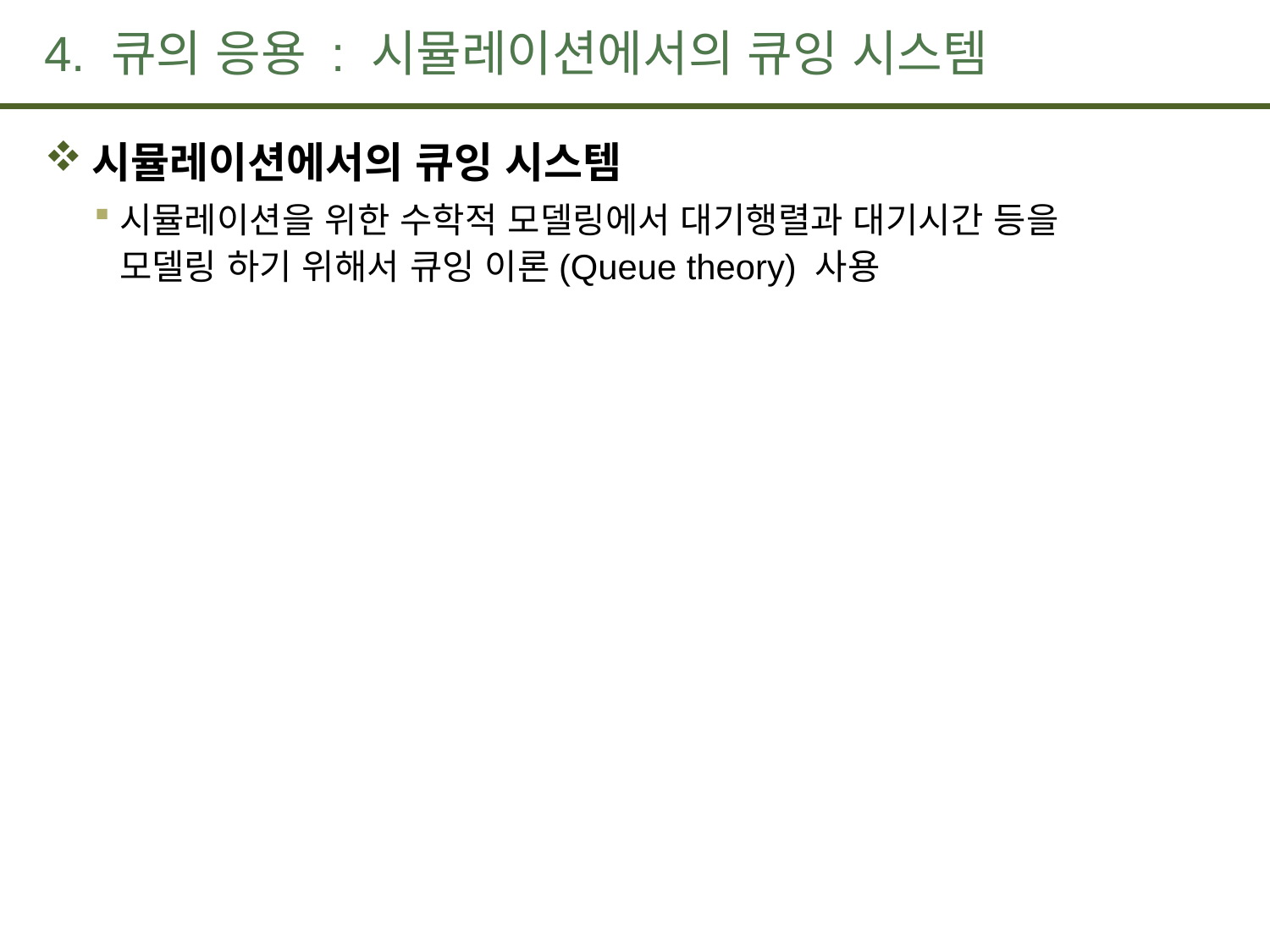

# 4. 큐의 응용 : 시뮬레이션에서의 큐잉 시스템
시뮬레이션에서의 큐잉 시스템
시뮬레이션을 위한 수학적 모델링에서 대기행렬과 대기시간 등을
모델링 하기 위해서 큐잉 이론(Queue theory) 사용